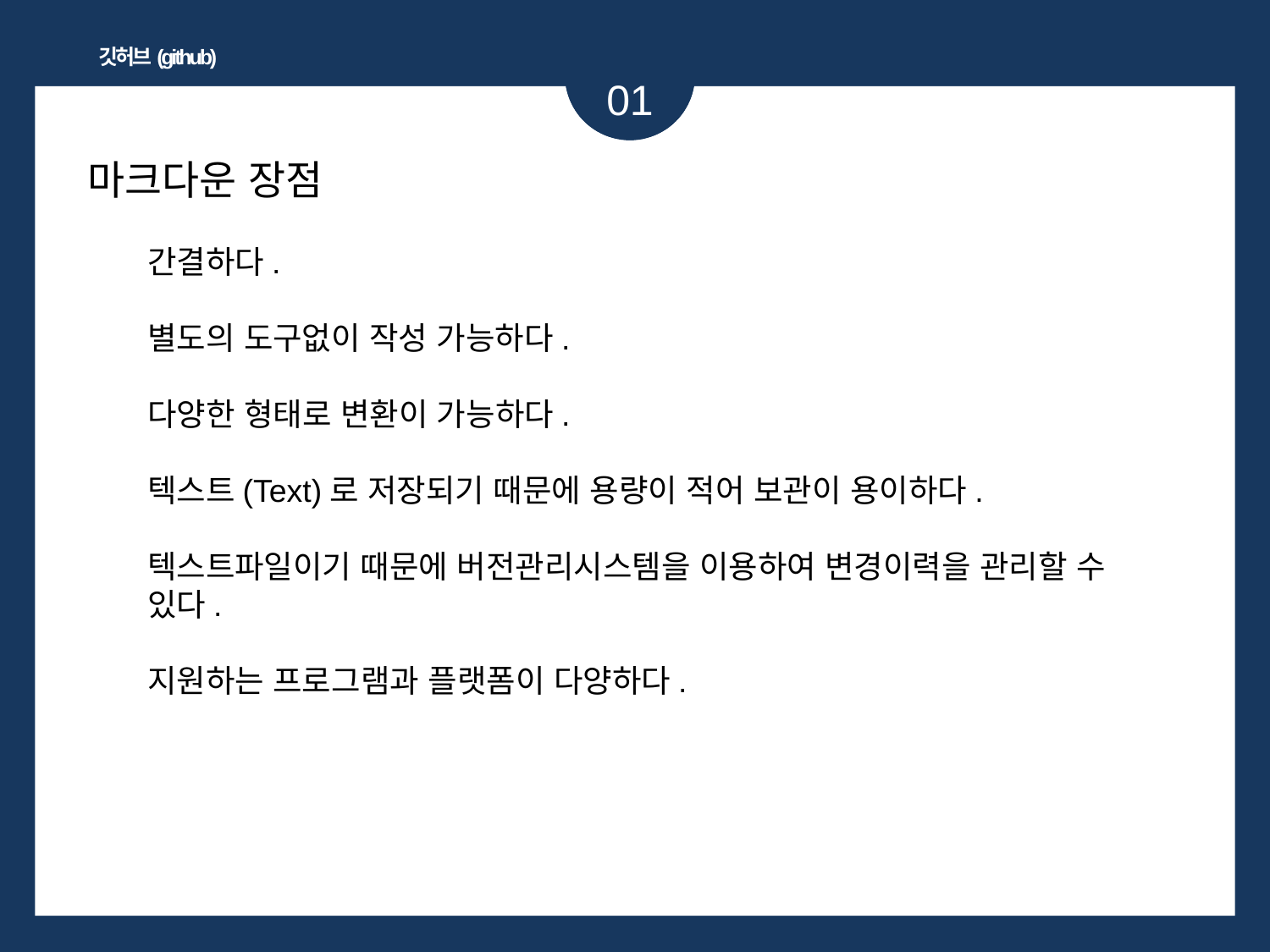

깃허브(github)
01
마크다운 장점
간결하다.

별도의 도구없이 작성 가능하다.

다양한 형태로 변환이 가능하다.

텍스트(Text)로 저장되기 때문에 용량이 적어 보관이 용이하다.

텍스트파일이기 때문에 버전관리시스템을 이용하여 변경이력을 관리할 수 있다.

지원하는 프로그램과 플랫폼이 다양하다.